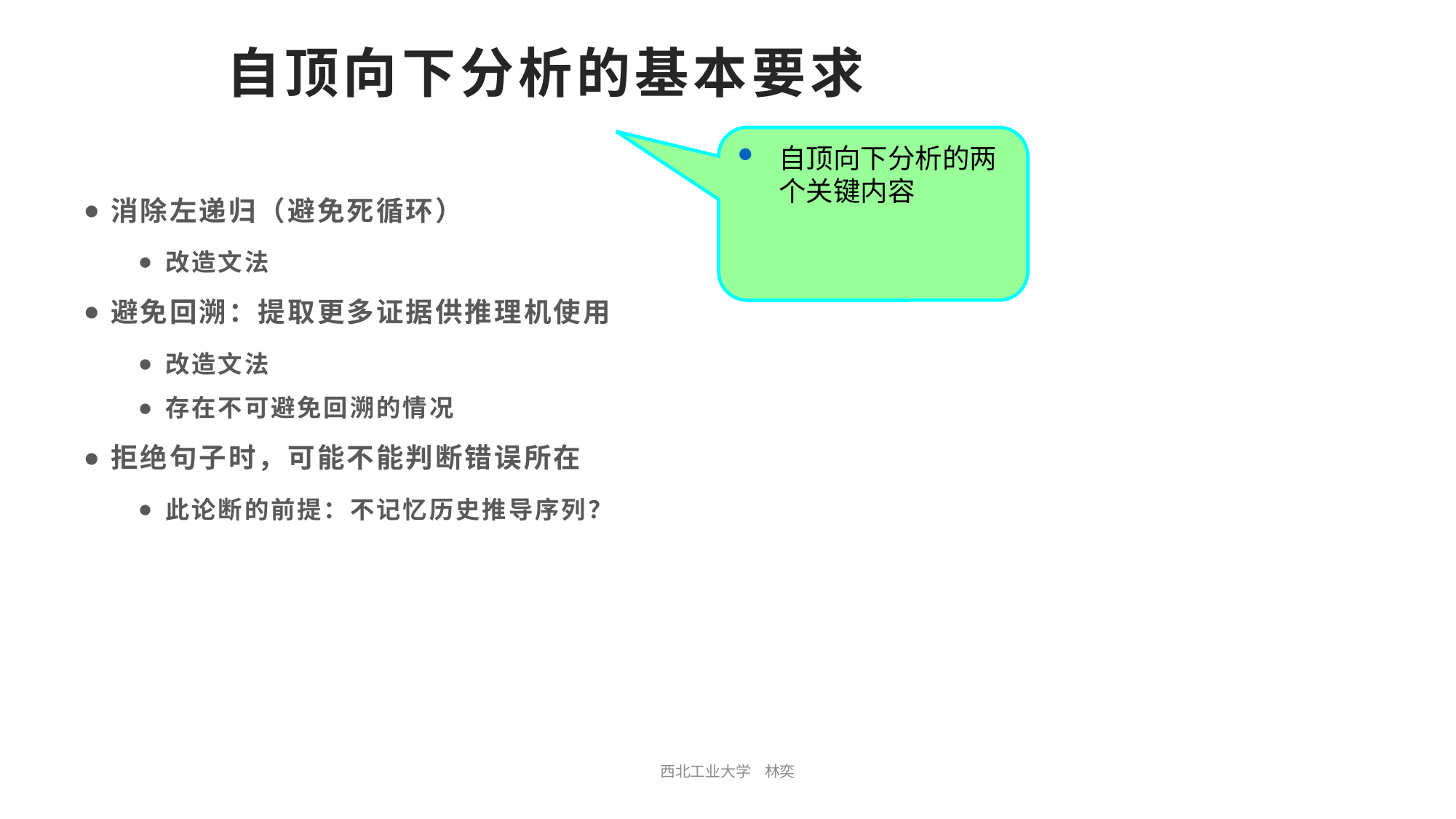

# 自顶向下分析的基本要求
自顶向下分析的两个关键内容
消除左递归（避免死循环）
改造文法
避免回溯：提取更多证据供推理机使用
改造文法
存在不可避免回溯的情况
拒绝句子时，可能不能判断错误所在
此论断的前提：不记忆历史推导序列？

西北工业大学    林奕
11